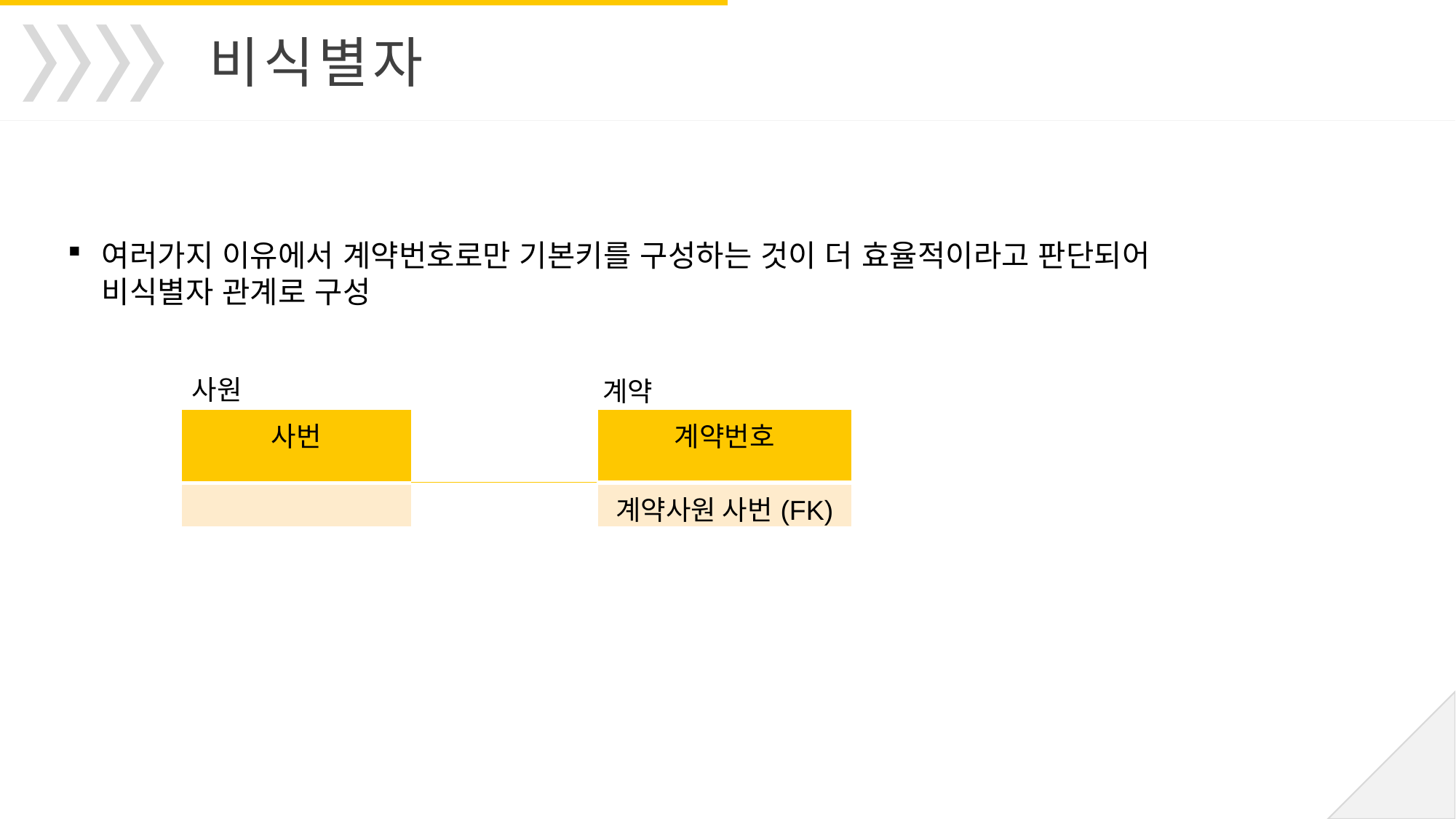

비식별자

여러가지 이유에서 계약번호로만 기본키를 구성하는 것이 더 효율적이라고 판단되어 비식별자 관계로 구성
사원
계약
| 사번 |
| --- |
|  |
| 계약번호 |
| --- |
| 계약사원 사번(FK) |